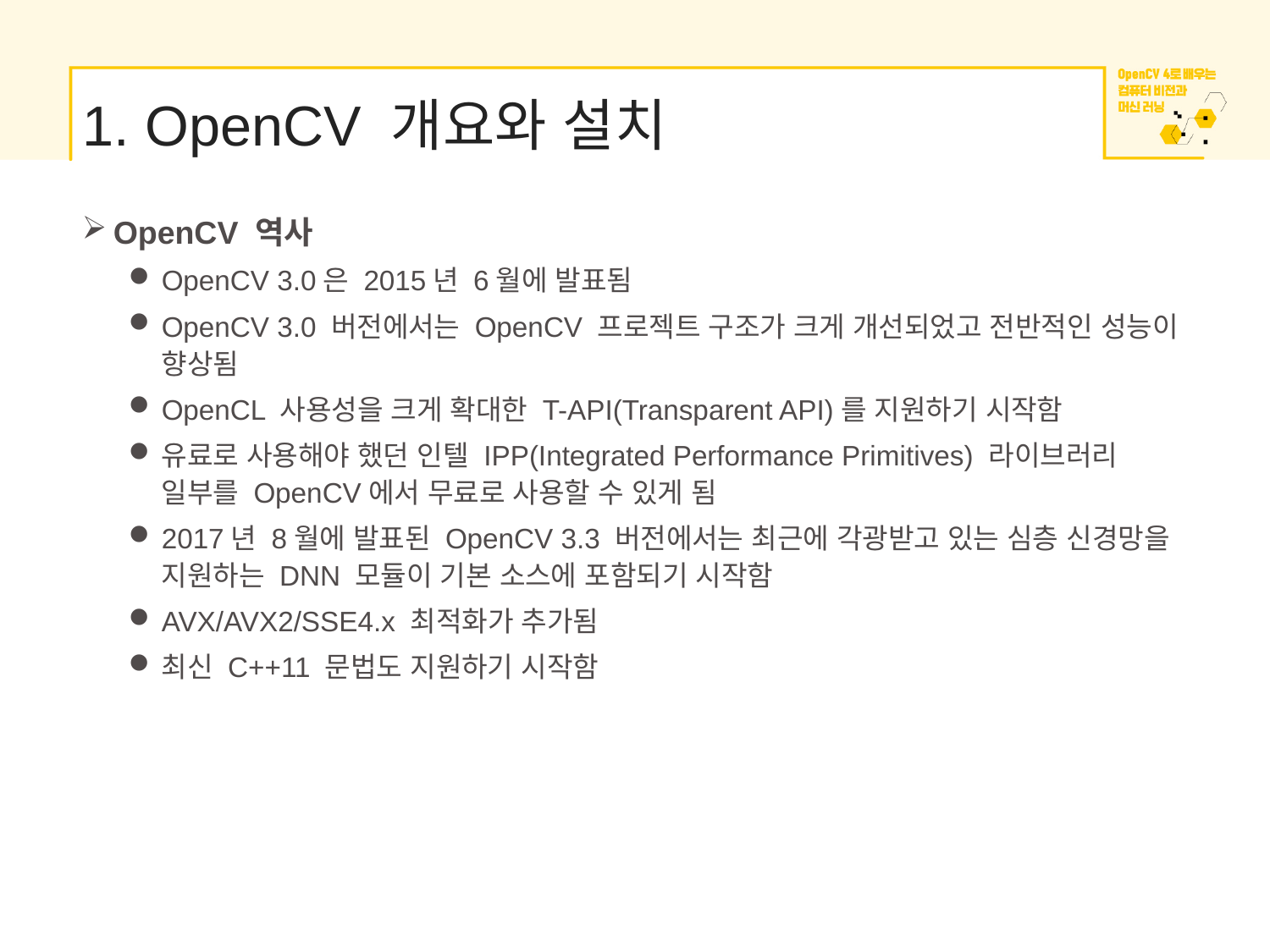

# 1. OpenCV 개요와 설치
OpenCV 역사
OpenCV 3.0은 2015년 6월에 발표됨
OpenCV 3.0 버전에서는 OpenCV 프로젝트 구조가 크게 개선되었고 전반적인 성능이 향상됨
OpenCL 사용성을 크게 확대한 T-API(Transparent API)를 지원하기 시작함
유료로 사용해야 했던 인텔 IPP(Integrated Performance Primitives) 라이브러리 일부를 OpenCV에서 무료로 사용할 수 있게 됨
2017년 8월에 발표된 OpenCV 3.3 버전에서는 최근에 각광받고 있는 심층 신경망을 지원하는 DNN 모듈이 기본 소스에 포함되기 시작함
AVX/AVX2/SSE4.x 최적화가 추가됨
최신 C++11 문법도 지원하기 시작함